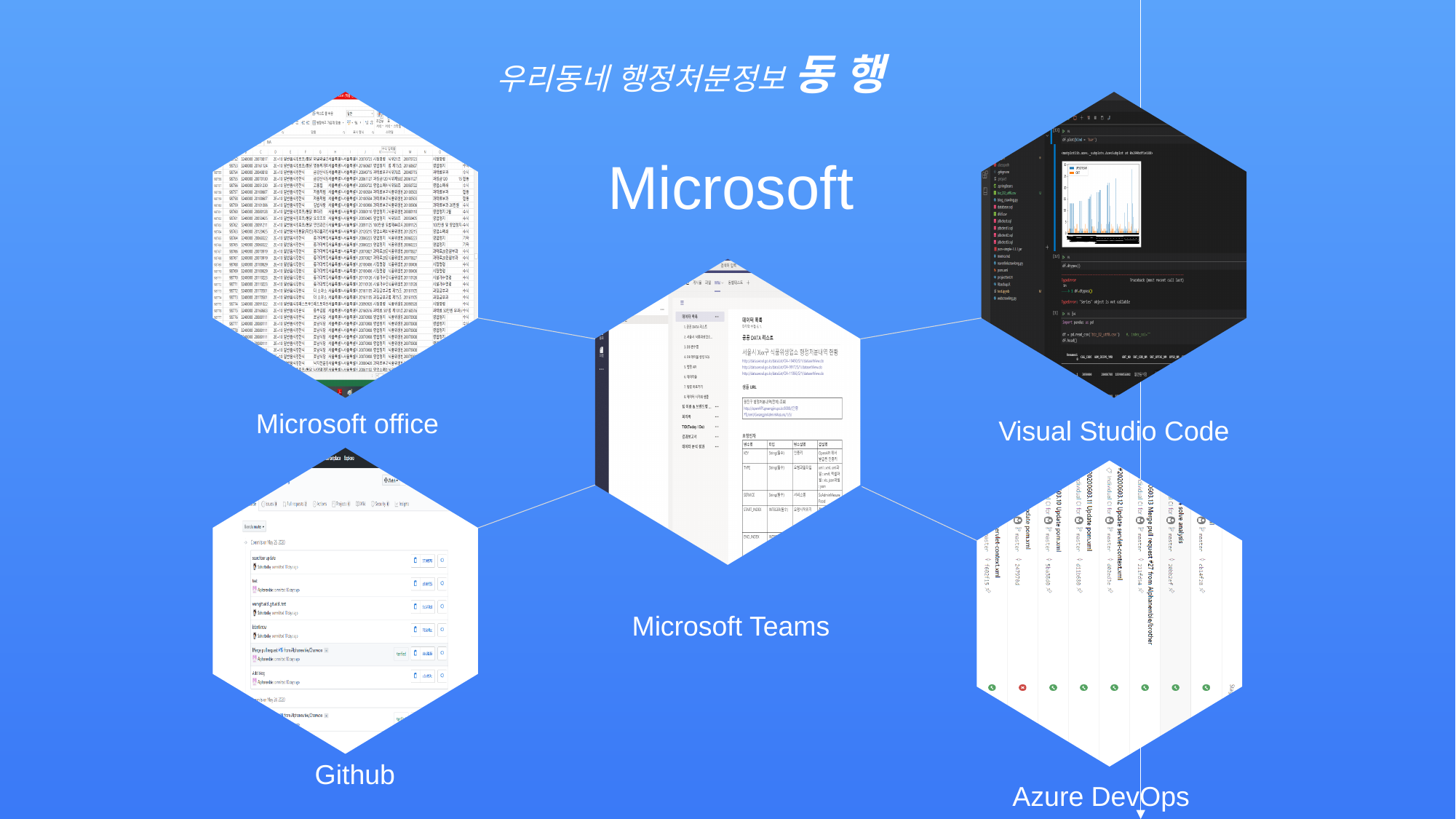

우리동네 행정처분정보 동 행

Microsoft

Microsoft office
Visual Studio Code

Microsoft Teams
Github
Azure DevOps